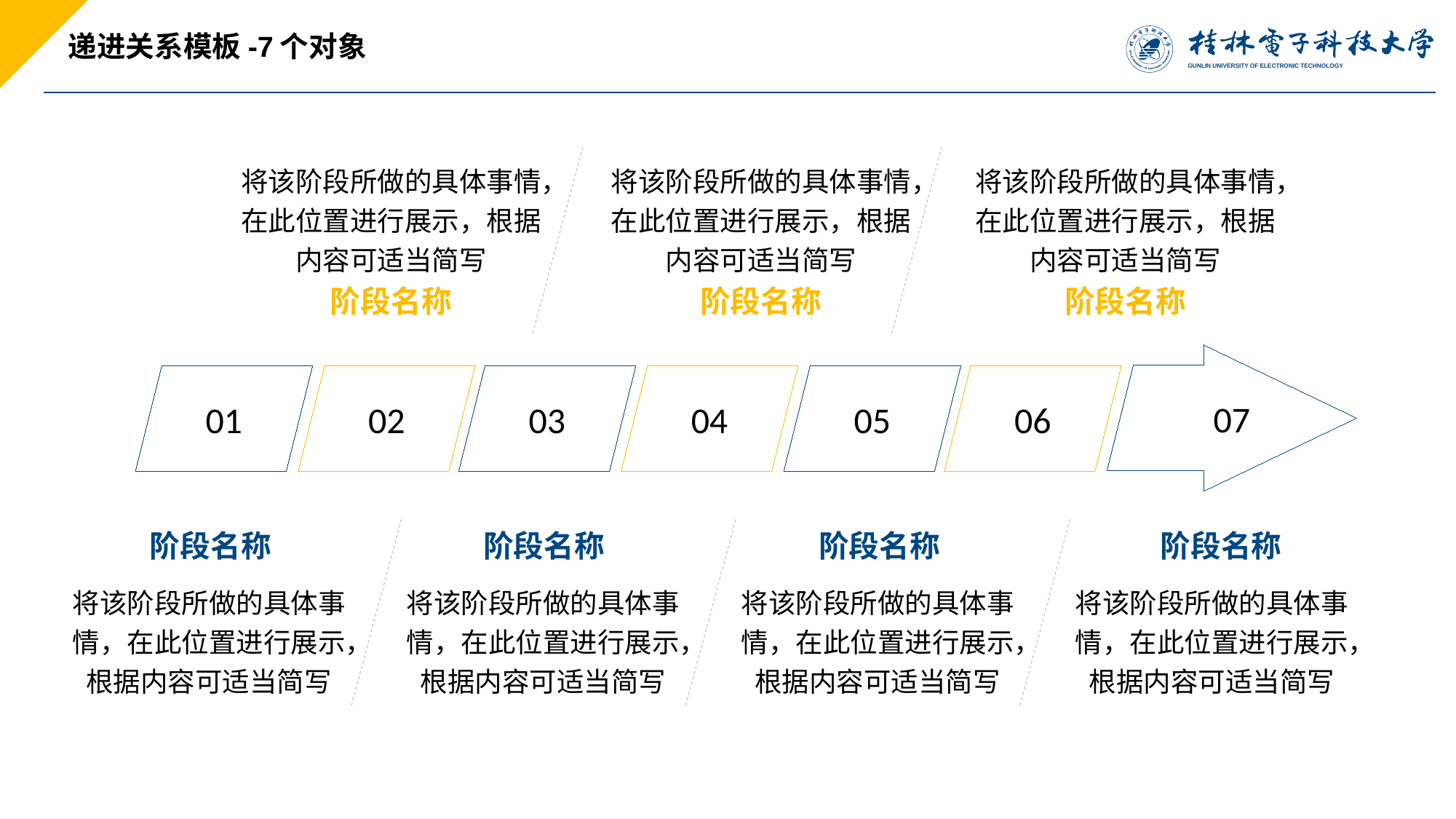

递进关系模板-7个对象
将该阶段所做的具体事情，在此位置进行展示，根据内容可适当简写
将该阶段所做的具体事情，在此位置进行展示，根据内容可适当简写
将该阶段所做的具体事情，在此位置进行展示，根据内容可适当简写
阶段名称
阶段名称
阶段名称
07
01
02
03
04
05
06
阶段名称
阶段名称
阶段名称
阶段名称
将该阶段所做的具体事情，在此位置进行展示，根据内容可适当简写
将该阶段所做的具体事情，在此位置进行展示，根据内容可适当简写
将该阶段所做的具体事情，在此位置进行展示，根据内容可适当简写
将该阶段所做的具体事情，在此位置进行展示，根据内容可适当简写